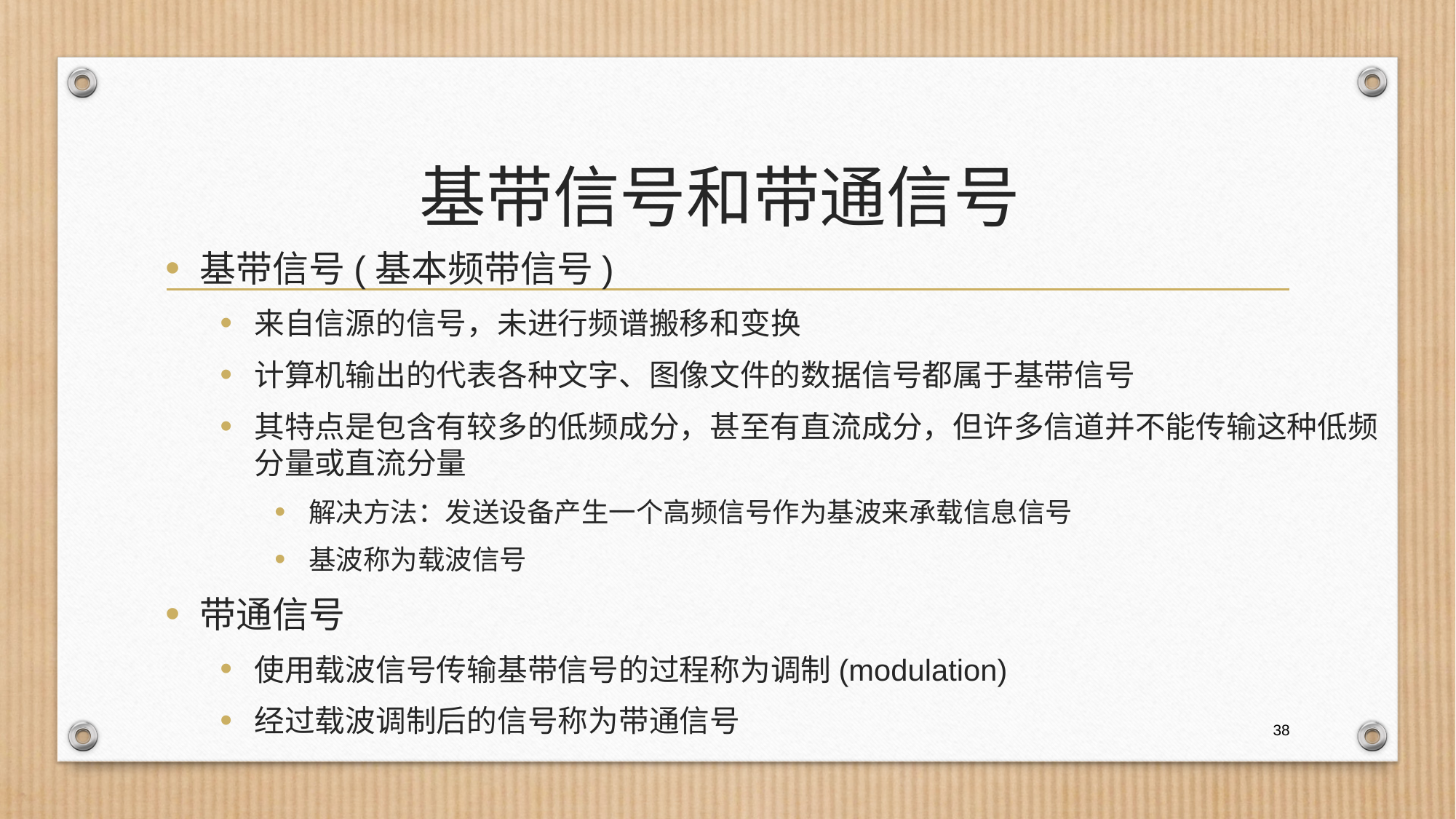

# 基带信号和带通信号
基带信号(基本频带信号)
来自信源的信号，未进行频谱搬移和变换
计算机输出的代表各种文字、图像文件的数据信号都属于基带信号
其特点是包含有较多的低频成分，甚至有直流成分，但许多信道并不能传输这种低频分量或直流分量
解决方法：发送设备产生一个高频信号作为基波来承载信息信号
基波称为载波信号
带通信号
使用载波信号传输基带信号的过程称为调制(modulation)
经过载波调制后的信号称为带通信号
38